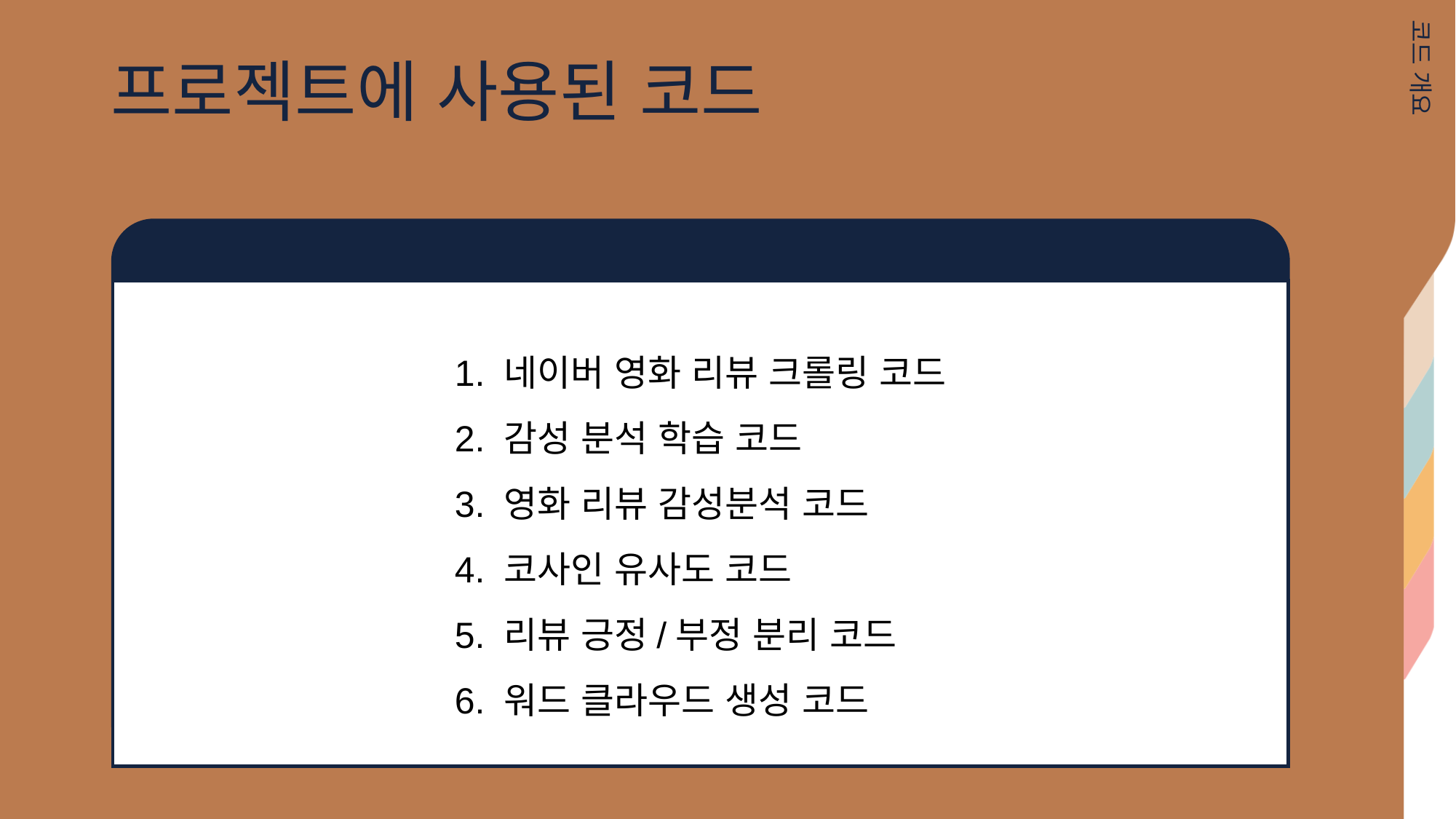

프로젝트에 사용된 코드
코드 개요

1. 네이버 영화 리뷰 크롤링 코드
2. 감성 분석 학습 코드
3. 영화 리뷰 감성분석 코드
4. 코사인 유사도 코드
5. 리뷰 긍정/부정 분리 코드
6. 워드 클라우드 생성 코드